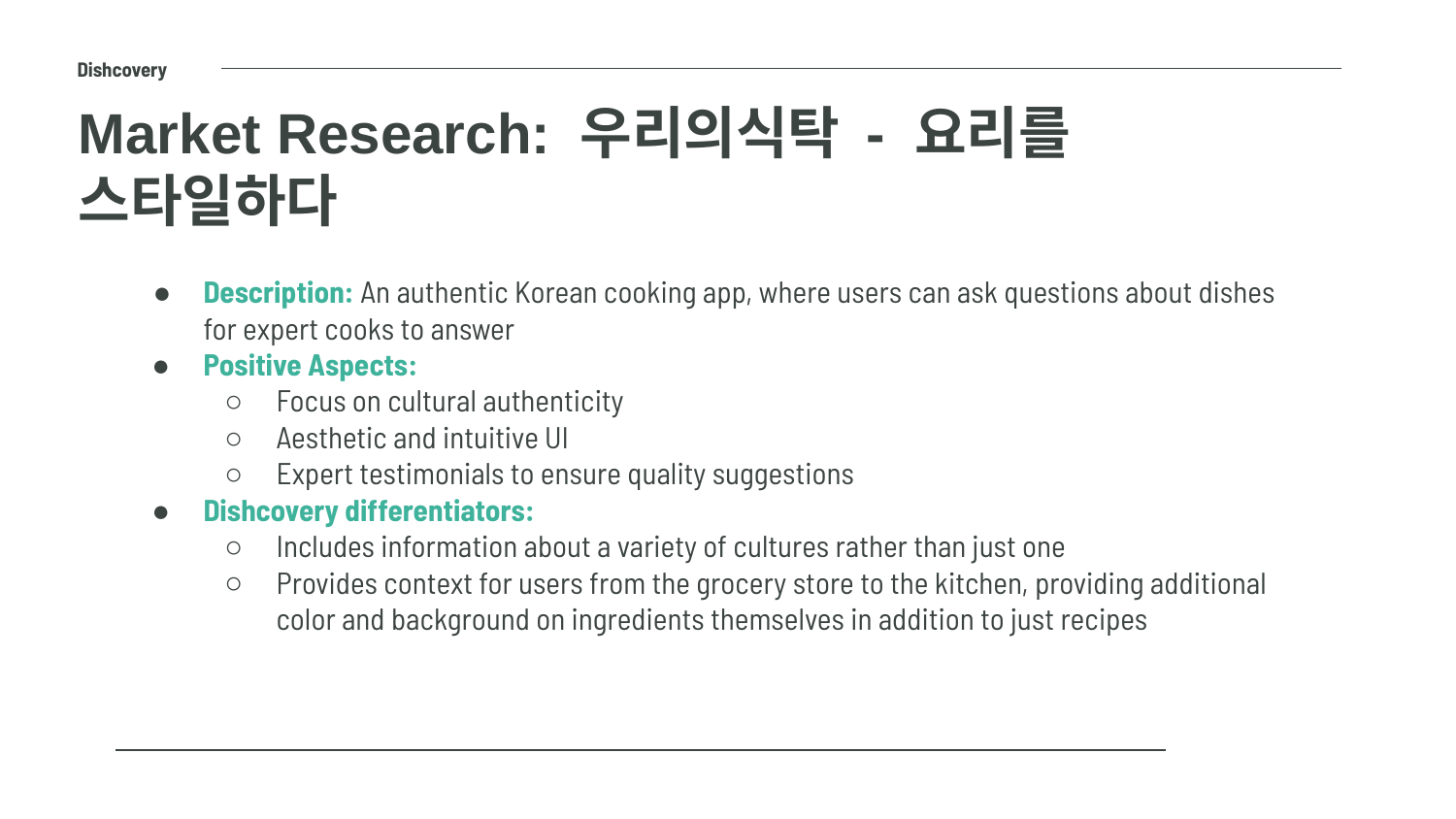

Dishcovery
Market Research: 우리의식탁 - 요리를 스타일하다
# Description: An authentic Korean cooking app, where users can ask questions about dishes for expert cooks to answer
Positive Aspects:
Focus on cultural authenticity
Aesthetic and intuitive UI
Expert testimonials to ensure quality suggestions
Dishcovery differentiators:
Includes information about a variety of cultures rather than just one
Provides context for users from the grocery store to the kitchen, providing additional color and background on ingredients themselves in addition to just recipes